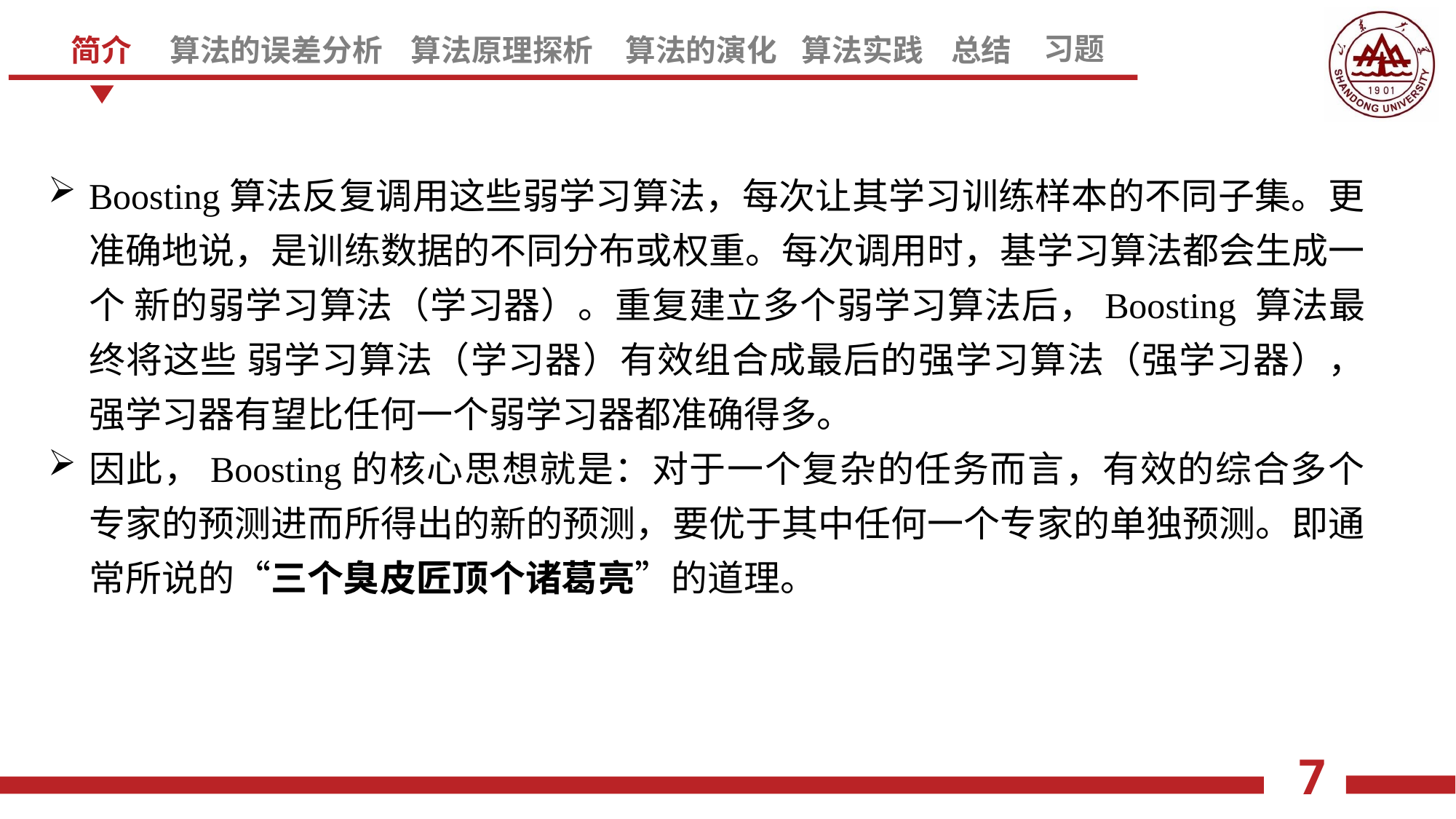

Boosting算法反复调用这些弱学习算法，每次让其学习训练样本的不同子集。更 准确地说，是训练数据的不同分布或权重。每次调用时，基学习算法都会生成一个 新的弱学习算法（学习器）。重复建立多个弱学习算法后，Boosting 算法最终将这些 弱学习算法（学习器）有效组合成最后的强学习算法（强学习器），强学习器有望比任何一个弱学习器都准确得多。
因此，Boosting的核心思想就是：对于一个复杂的任务而言，有效的综合多个专家的预测进而所得出的新的预测，要优于其中任何一个专家的单独预测。即通常所说的“三个臭皮匠顶个诸葛亮”的道理。